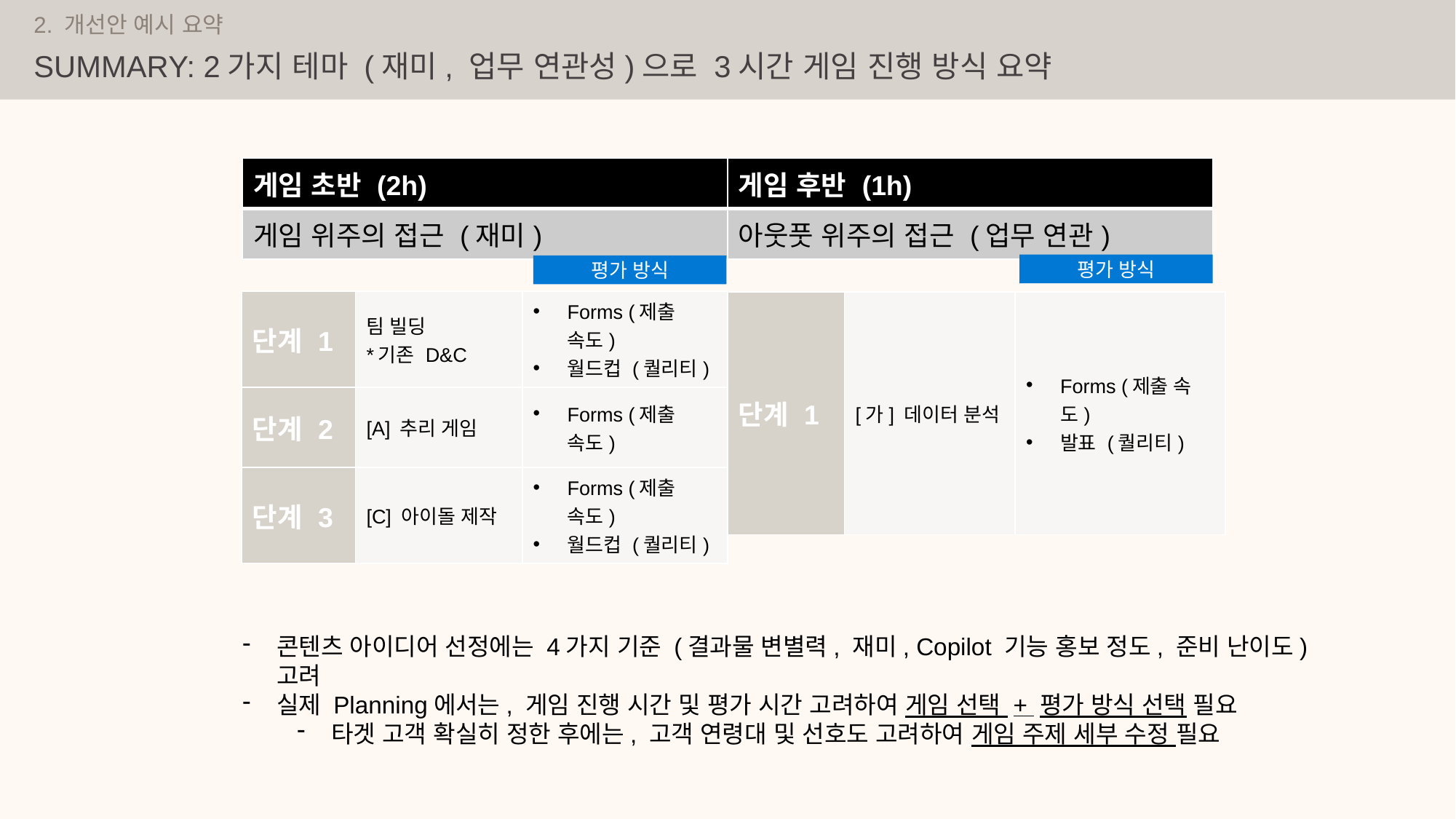

2. 개선안 예시 요약
# SUMMARY: 2가지 테마 (재미, 업무 연관성)으로 3시간 게임 진행 방식 요약
| 게임 초반 (2h) | 게임 후반 (1h) |
| --- | --- |
| 게임 위주의 접근 (재미) | 아웃풋 위주의 접근 (업무 연관) |
평가 방식
평가 방식
| 단계 1 | 팀 빌딩 \*기존 D&C | Forms (제출 속도) 월드컵 (퀄리티) |
| --- | --- | --- |
| 단계 2 | [A] 추리 게임 | Forms (제출 속도) |
| 단계 3 | [C] 아이돌 제작 | Forms (제출 속도) 월드컵 (퀄리티) |
| 단계 1 | [가] 데이터 분석 | Forms (제출 속도) 발표 (퀄리티) |
| --- | --- | --- |
콘텐츠 아이디어 선정에는 4가지 기준 (결과물 변별력, 재미, Copilot 기능 홍보 정도, 준비 난이도) 고려
실제 Planning에서는, 게임 진행 시간 및 평가 시간 고려하여 게임 선택 + 평가 방식 선택 필요
타겟 고객 확실히 정한 후에는, 고객 연령대 및 선호도 고려하여 게임 주제 세부 수정 필요